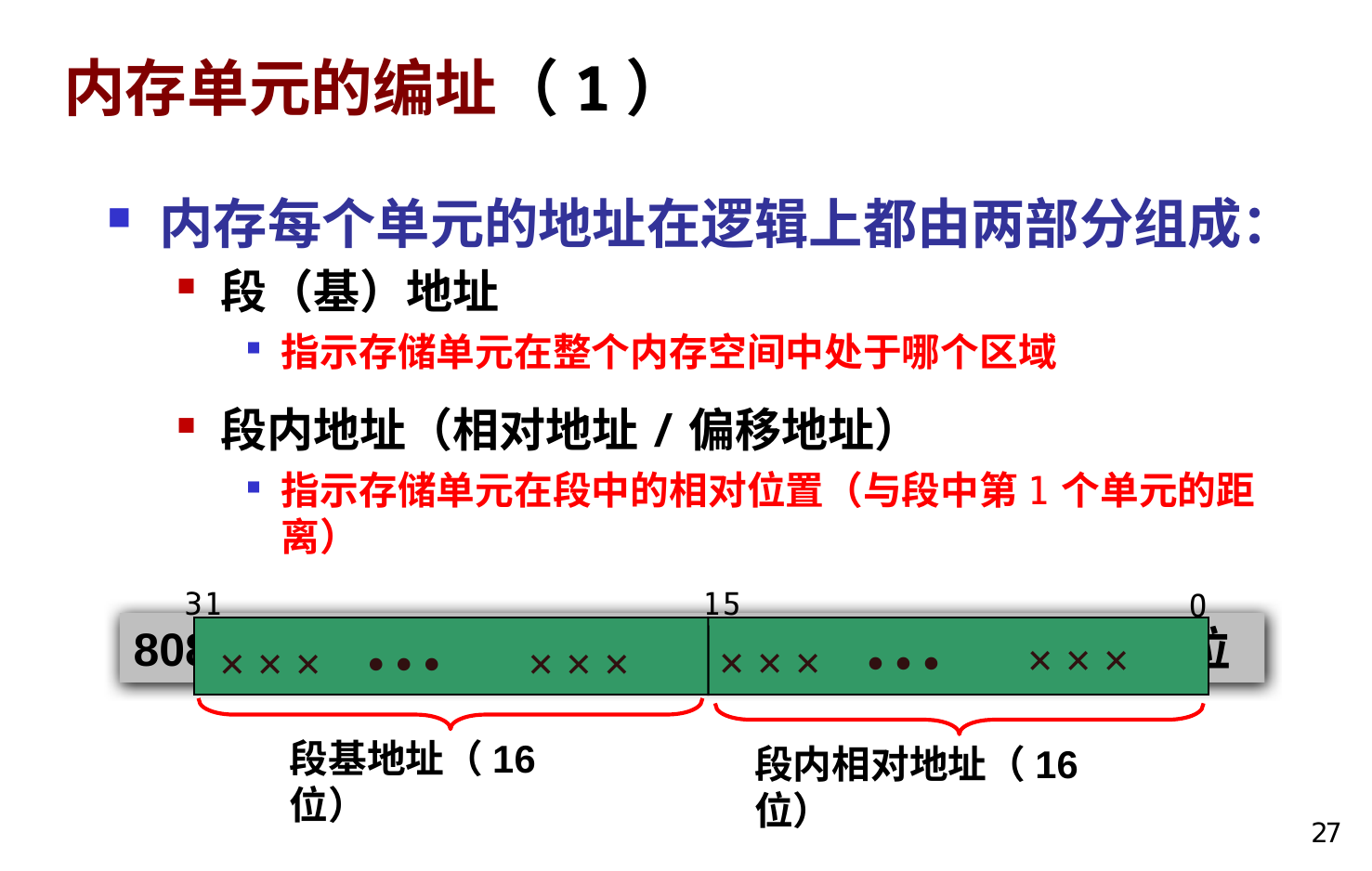

# 内存单元的编址（1）
内存每个单元的地址在逻辑上都由两部分组成：
段（基）地址
指示存储单元在整个内存空间中处于哪个区域
段内地址（相对地址/偏移地址）
指示存储单元在段中的相对位置（与段中第1个单元的距离）

31
15
0
8088为16位结构，所以段地址和偏移地址均为16位

× × ×
× × ×    • • •
× × ×    • • •
× × ×
段基地址（16位）
段内相对地址（16位）
27